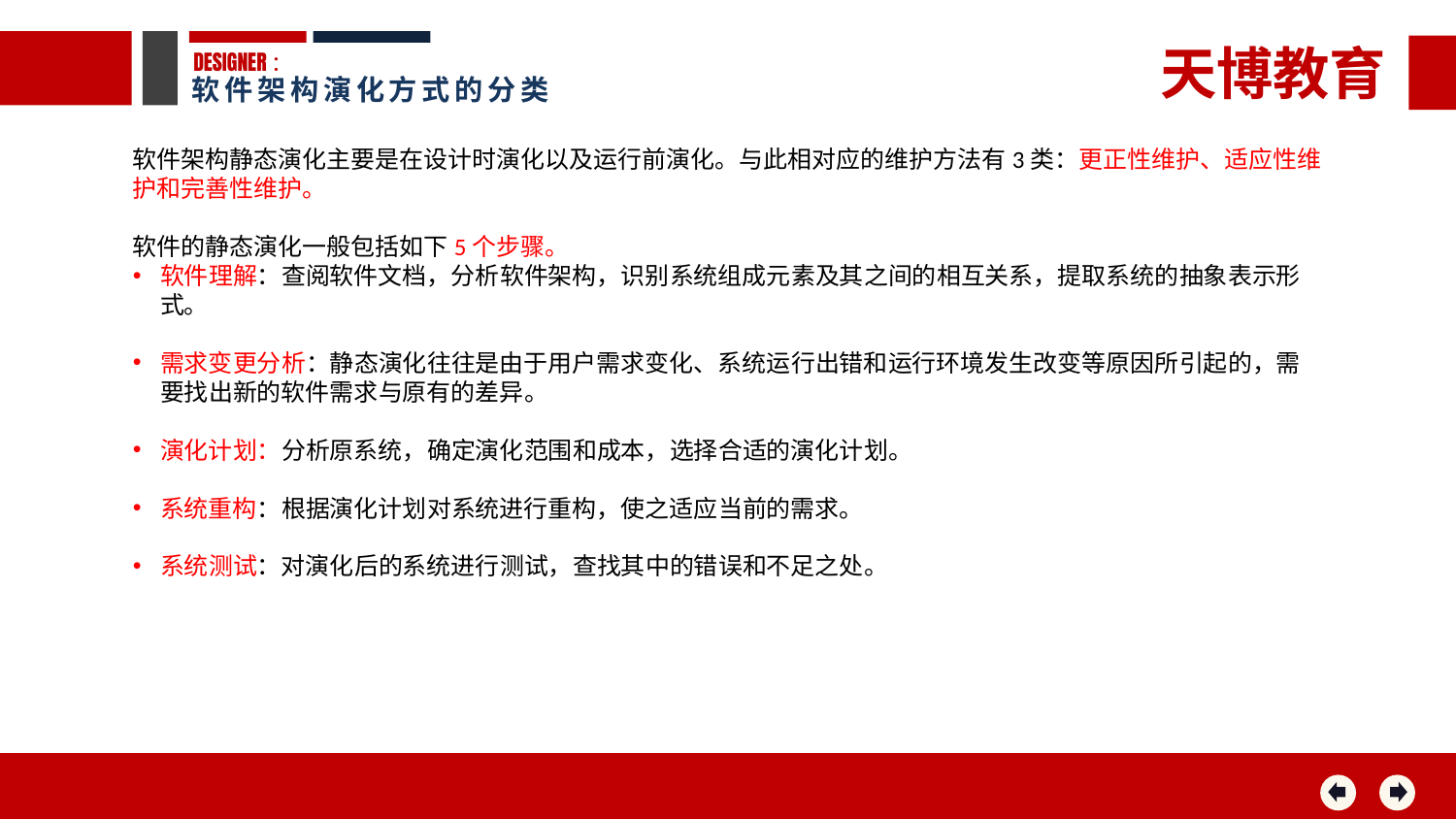

天博教育
DESIGNER：
软件架构演化方式的分类
软件架构静态演化主要是在设计时演化以及运行前演化。与此相对应的维护方法有3类：更正性维护、适应性维护和完善性维护。

软件的静态演化一般包括如下5个步骤。
软件理解：查阅软件文档，分析软件架构，识别系统组成元素及其之间的相互关系，提取系统的抽象表示形式。

需求变更分析：静态演化往往是由于用户需求变化、系统运行出错和运行环境发生改变等原因所引起的，需要找出新的软件需求与原有的差异。

演化计划：分析原系统，确定演化范围和成本，选择合适的演化计划。

系统重构：根据演化计划对系统进行重构，使之适应当前的需求。

系统测试：对演化后的系统进行测试，查找其中的错误和不足之处。